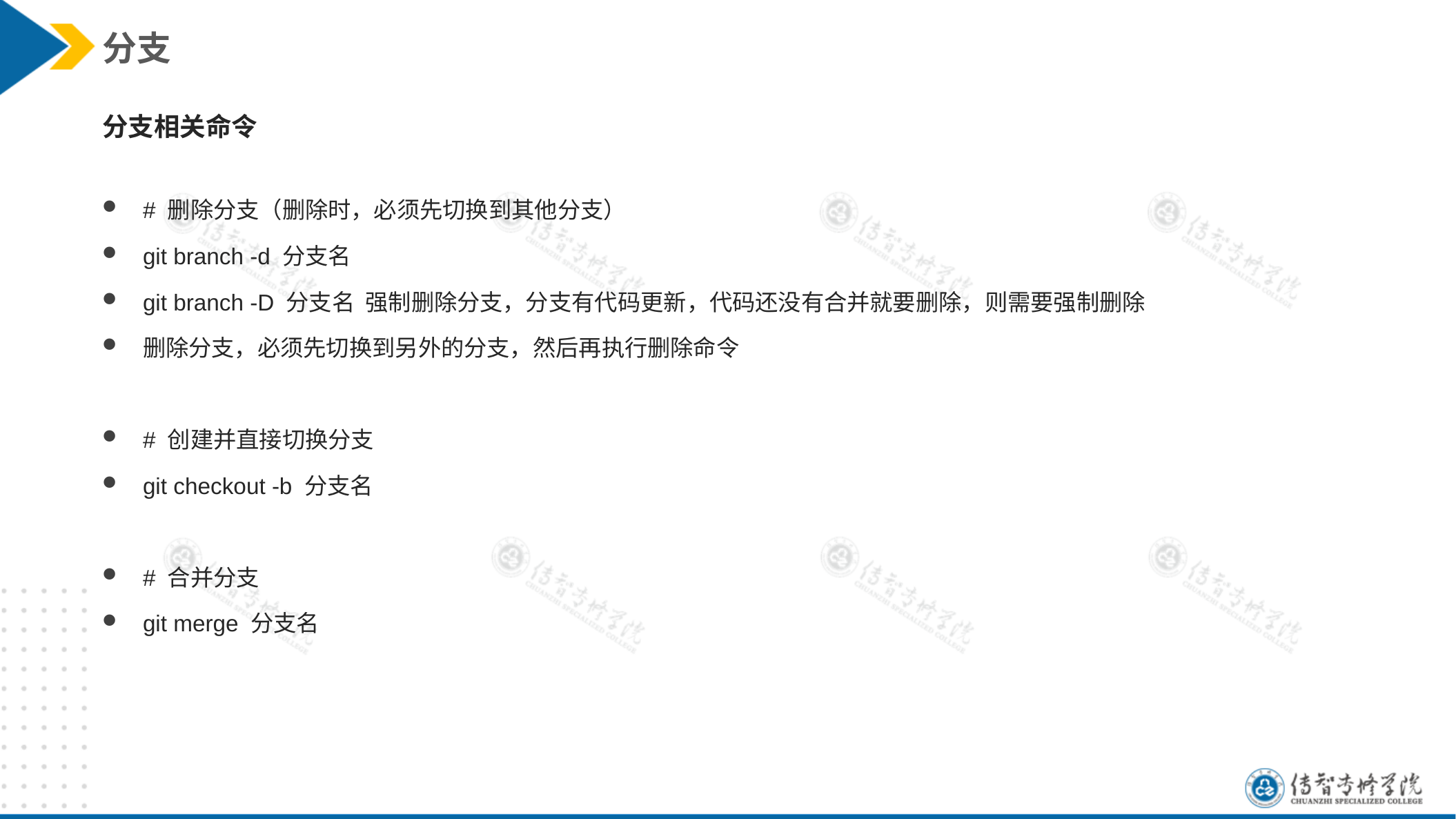

分支
分支相关命令
# 删除分支（删除时，必须先切换到其他分支）
git branch -d 分支名
git branch -D 分支名  强制删除分支，分支有代码更新，代码还没有合并就要删除，则需要强制删除
删除分支，必须先切换到另外的分支，然后再执行删除命令

# 创建并直接切换分支
git checkout -b 分支名

# 合并分支
git merge 分支名